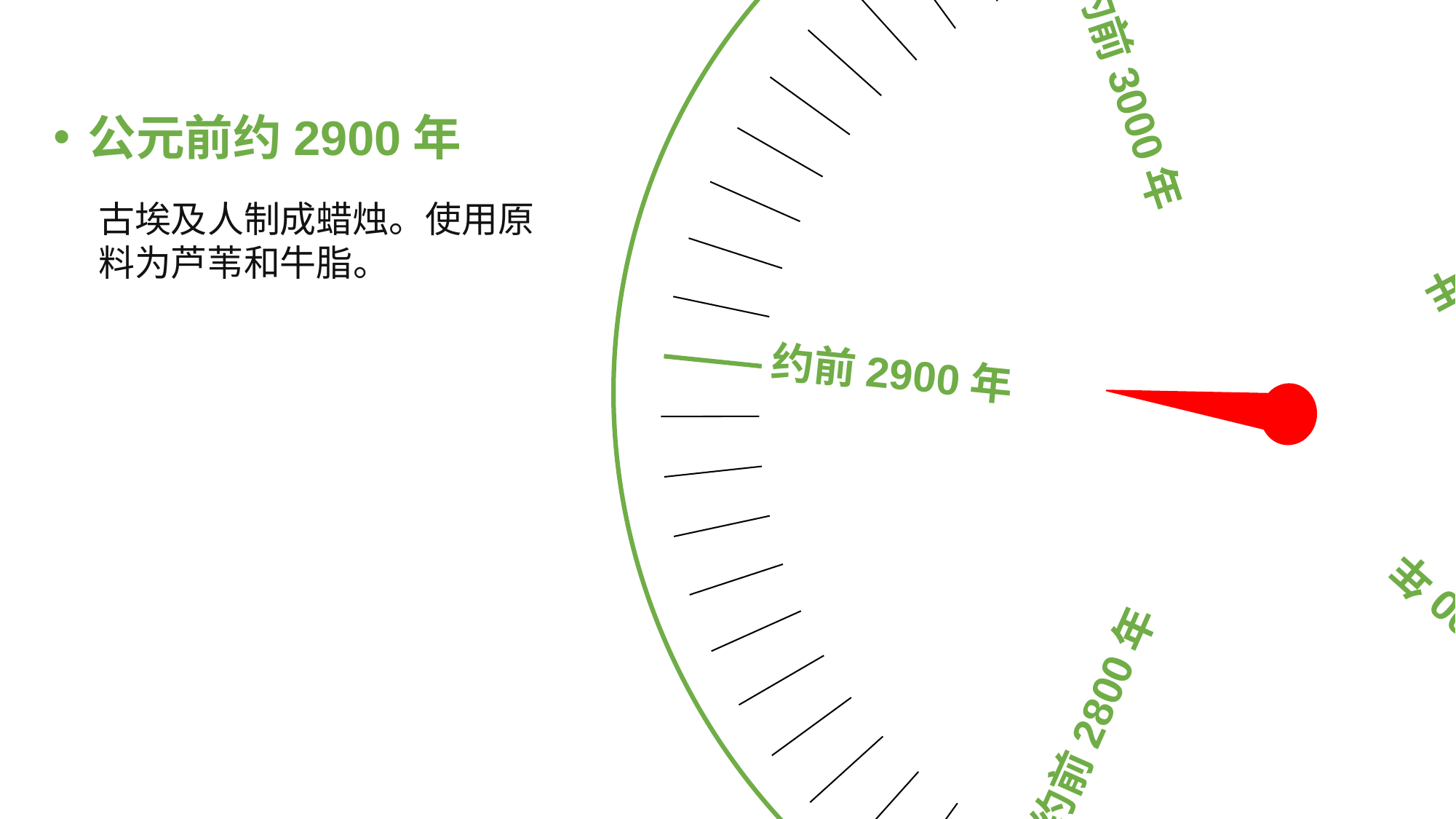

约前2800年
约前2900年
约前2700年
约前3000年
约前3150年
公元前约2900年
古埃及人制成蜡烛。使用原料为芦苇和牛脂。